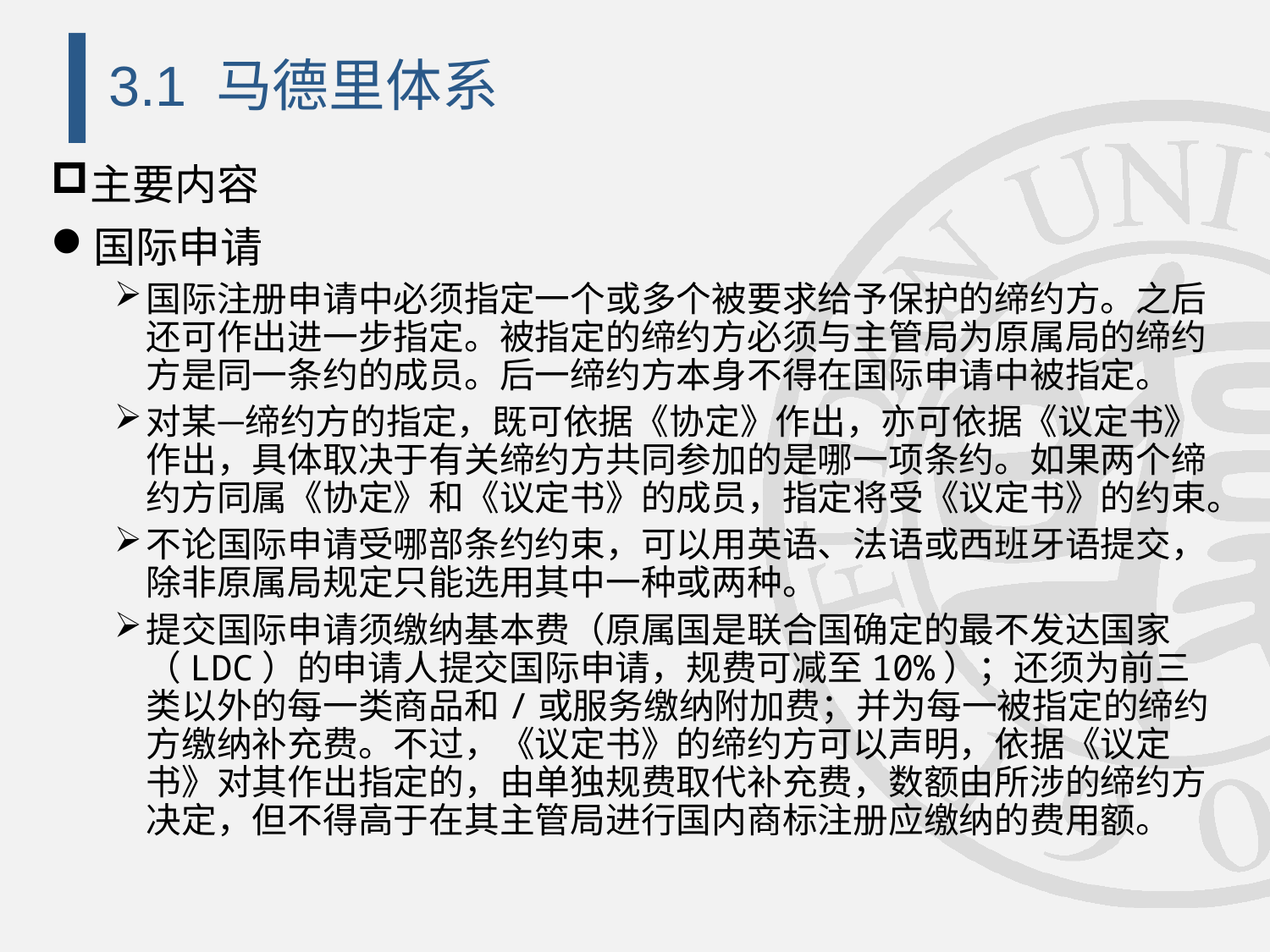

# 3.1 马德里体系
主要内容
国际申请
国际注册申请中必须指定一个或多个被要求给予保护的缔约方。之后还可作出进一步指定。被指定的缔约方必须与主管局为原属局的缔约方是同一条约的成员。后一缔约方本身不得在国际申请中被指定。
对某一缔约方的指定，既可依据《协定》作出，亦可依据《议定书》作出，具体取决于有关缔约方共同参加的是哪一项条约。如果两个缔约方同属《协定》和《议定书》的成员，指定将受《议定书》的约束。
不论国际申请受哪部条约约束，可以用英语、法语或西班牙语提交，除非原属局规定只能选用其中一种或两种。
提交国际申请须缴纳基本费（原属国是联合国确定的最不发达国家（LDC）的申请人提交国际申请，规费可减至10%）；还须为前三类以外的每一类商品和/或服务缴纳附加费；并为每一被指定的缔约方缴纳补充费。不过，《议定书》的缔约方可以声明，依据《议定书》对其作出指定的，由单独规费取代补充费，数额由所涉的缔约方决定，但不得高于在其主管局进行国内商标注册应缴纳的费用额。